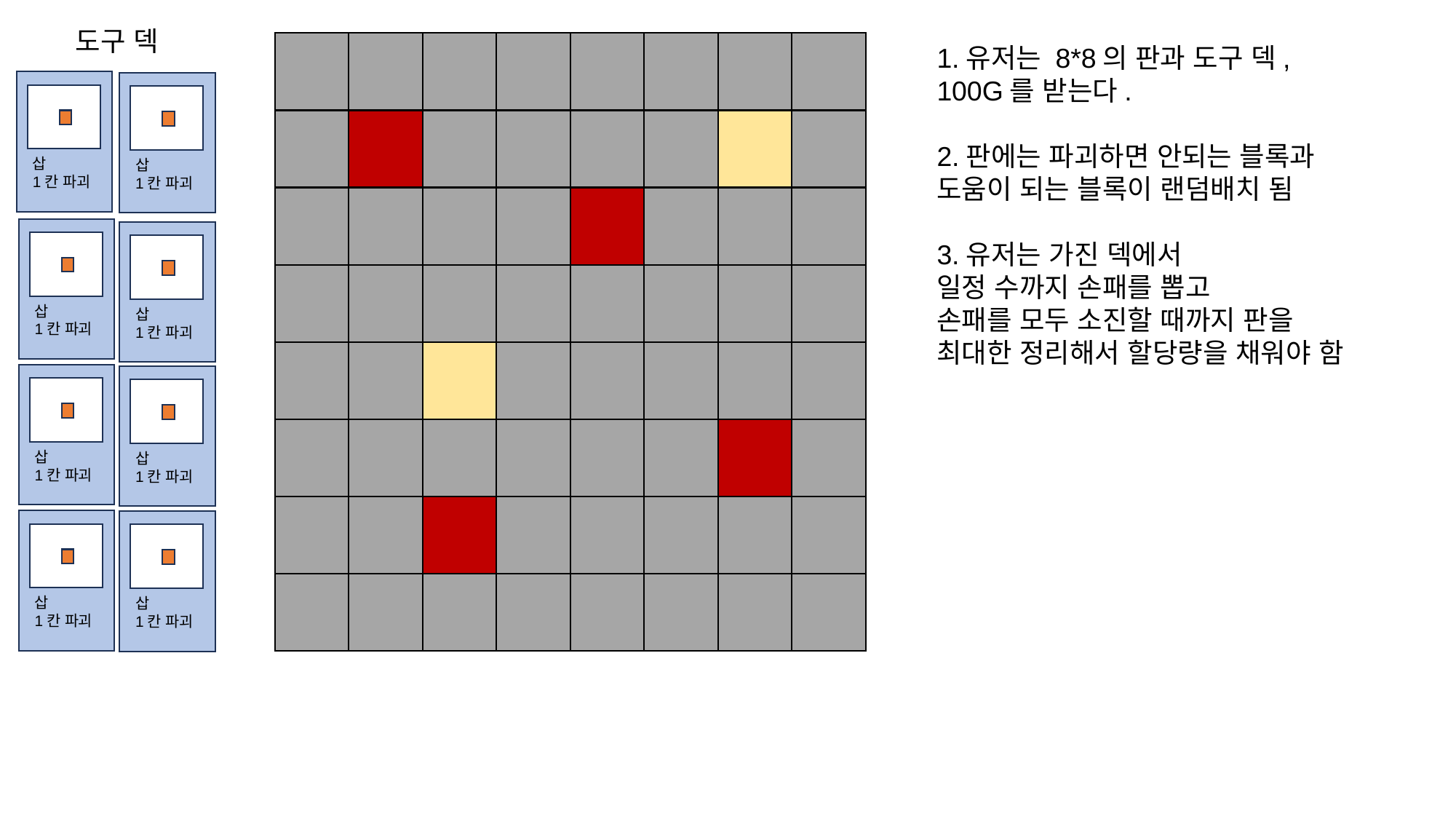

도구 덱

1.유저는 8*8의 판과 도구 덱, 100G를 받는다.

2.판에는 파괴하면 안되는 블록과
도움이 되는 블록이 랜덤배치 됨

3.유저는 가진 덱에서
일정 수까지 손패를 뽑고
손패를 모두 소진할 때까지 판을 최대한 정리해서 할당량을 채워야 함

삽
1칸 파괴
삽
1칸 파괴

삽
1칸 파괴
삽
1칸 파괴

삽
1칸 파괴
삽
1칸 파괴

삽
1칸 파괴
삽
1칸 파괴